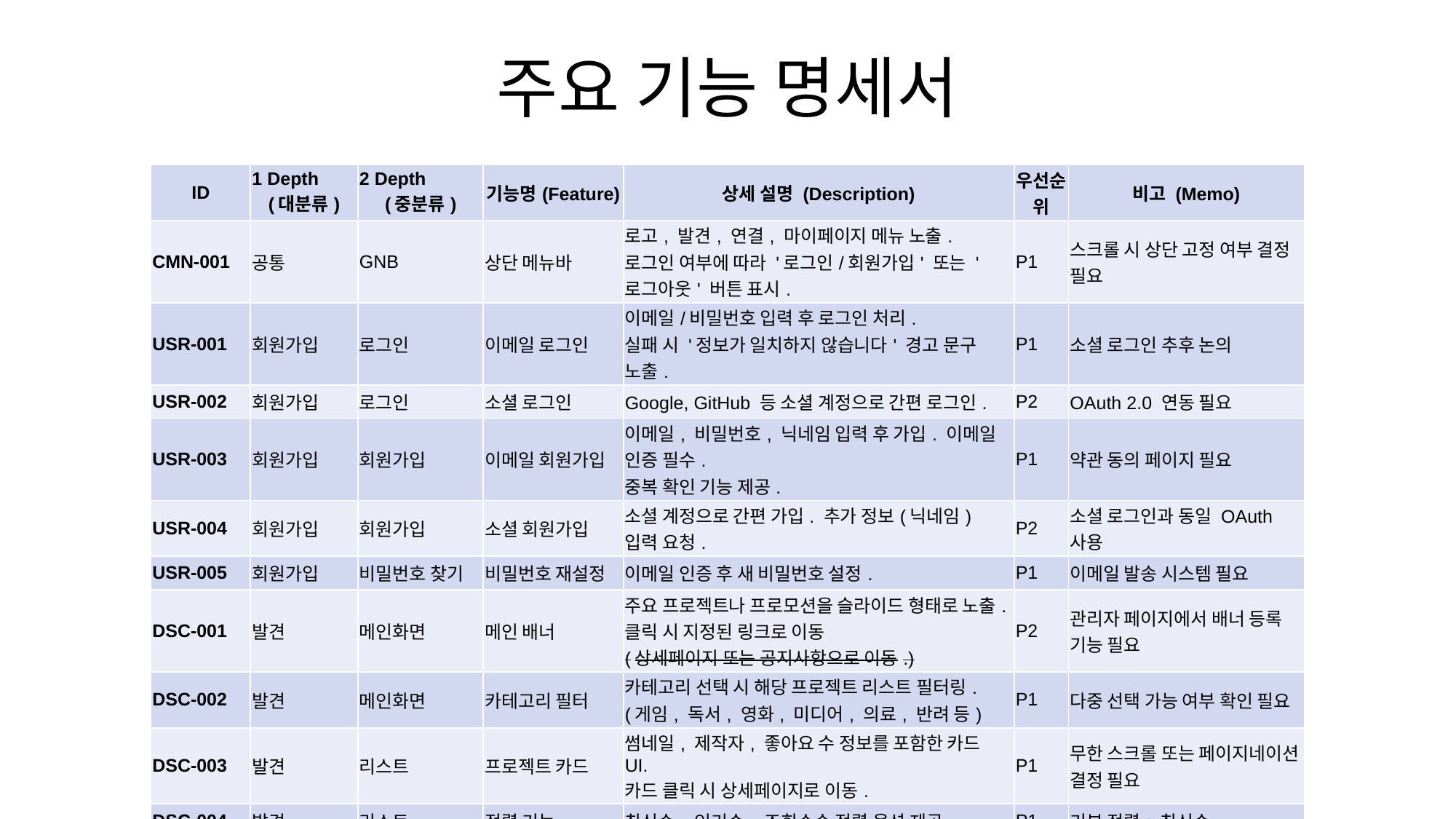

# 주요 기능 명세서
| ID | 1 Depth (대분류) | 2 Depth (중분류) | 기능명(Feature) | 상세 설명 (Description) | 우선순위 | 비고 (Memo) |
| --- | --- | --- | --- | --- | --- | --- |
| CMN-001 | 공통 | GNB | 상단 메뉴바 | 로고, 발견, 연결, 마이페이지 메뉴 노출. 로그인 여부에 따라 '로그인/회원가입' 또는 '로그아웃' 버튼 표시. | P1 | 스크롤 시 상단 고정 여부 결정 필요 |
| USR-001 | 회원가입 | 로그인 | 이메일 로그인 | 이메일/비밀번호 입력 후 로그인 처리. 실패 시 '정보가 일치하지 않습니다' 경고 문구 노출. | P1 | 소셜 로그인 추후 논의 |
| USR-002 | 회원가입 | 로그인 | 소셜 로그인 | Google, GitHub 등 소셜 계정으로 간편 로그인. | P2 | OAuth 2.0 연동 필요 |
| USR-003 | 회원가입 | 회원가입 | 이메일 회원가입 | 이메일, 비밀번호, 닉네임 입력 후 가입. 이메일 인증 필수. 중복 확인 기능 제공. | P1 | 약관 동의 페이지 필요 |
| USR-004 | 회원가입 | 회원가입 | 소셜 회원가입 | 소셜 계정으로 간편 가입. 추가 정보(닉네임) 입력 요청. | P2 | 소셜 로그인과 동일 OAuth 사용 |
| USR-005 | 회원가입 | 비밀번호 찾기 | 비밀번호 재설정 | 이메일 인증 후 새 비밀번호 설정. | P1 | 이메일 발송 시스템 필요 |
| DSC-001 | 발견 | 메인화면 | 메인 배너 | 주요 프로젝트나 프로모션을 슬라이드 형태로 노출. 클릭 시 지정된 링크로 이동 (상세페이지 또는 공지사항으로 이동.) | P2 | 관리자 페이지에서 배너 등록 기능 필요 |
| DSC-002 | 발견 | 메인화면 | 카테고리 필터 | 카테고리 선택 시 해당 프로젝트 리스트 필터링. (게임, 독서, 영화, 미디어, 의료, 반려 등) | P1 | 다중 선택 가능 여부 확인 필요 |
| DSC-003 | 발견 | 리스트 | 프로젝트 카드 | 썸네일, 제작자, 좋아요 수 정보를 포함한 카드 UI. 카드 클릭 시 상세페이지로 이동. | P1 | 무한 스크롤 또는 페이지네이션 결정 필요 |
| DSC-004 | 발견 | 리스트 | 정렬 기능 | 최신순, 인기순, 조회수순 정렬 옵션 제공. | P1 | 기본 정렬: 최신순 |
| DSC-005 | 발견 | 리스트 | 검색 기능 | 키워드 입력 시 제목, 설명, 태그에서 검색. 검색 결과를 리스트로 표시. | P1 | 자동완성 기능 추후 검토 |
| CNT-001 | 연결 | 채용 목록 | 채용 공고 조회 | 채용 공고 리스트 조회. 제목, 회사명, 마감일, 직무 정보 표시. | P2 | 외부 채용 사이트 연동 검토 |
| CNT-002 | 연결 | 채용 목록 | 채용 상세 | 채용 공고 상세 정보 (자격요건, 우대사항, 근무조건). 지원하기 버튼 (외부 링크). | P2 | 지원 추적 기능은 Phase 3 |
| CNT-003 | 연결 | 외주 목록 | 외주 의뢰 조회 | 외주/프리랜서 의뢰 리스트 조회. 프로젝트명, 예산, 마감일 표시. | P2 | 필터링 기능 (예산 범위, 기간) 필요 |
| CNT-004 | 연결 | 외주 목록 | 외주 상세 | 의뢰 상세 정보 (프로젝트 설명, 요구사항, 예산). 제안서 제출 버튼. | P2 | 간단한 메시지 기능 필요 |
| CNT-005 | 연결 | 외주 목록 | 의뢰 등록 | 로그인 사용자가 외주 의뢰 등록 가능. 제목, 설명, 예산, 마감일 입력. | P3 | 관리자 승인 여부 결정 필요 |
| CNT-006 | 연결 | 커뮤니티 | 게시판 | 사용자 커뮤니티 게시판 | P3 | 열람/작성 : 로그인 필요 |
| DTL-001 | 상세페이지 | 프로젝트 정보 | 프로젝트 헤더 | 프로젝트 제목, 제작자 프로필, 카테고리 표시. | P1 | - |
| DTL-002 | 상세페이지 | 프로젝트 정보 | 콘텐츠 영역 | 썸네일, 이미지/동영상, 설명 텍스트, 기술 스택, 외부 링크(GitHub, 데모) 표시. | P1 | 이미지 갤러리 형태 권장 |
| DTL-003 | 상세페이지 | 프로젝트 정보 | 제작자 정보 | 제작자 프로필 이미지, 닉네임, 자기소개. 클릭 시 제작자 페이지로 이동. | P1 | 제작자의 다른 프로젝트 목록도 표시 |
| DTL-004 | 상세페이지 | 인터랙션 | 좋아요 | 좋아요 버튼 클릭 시 좋아요 추가/취소. 좋아요 수 실시간 표시. | P1 | 로그인 필요, 중복 방지 |
| DTL-005 | 상세페이지 | 인터랙션 | 댓글 | 댓글 작성/수정/삭제 기능. 대댓글 기능 제공. 최신순/오래된순 정렬. | P1 | 댓글 신고 기능은 P2 |
| DTL-006 | 상세페이지 | 인터랙션 | 공유하기 | URL 복사, SNS 공유(카카오톡, 페이스북, X(트위터)) 버튼. | P2 | 임베드 코드 제공은 추후 검토 |
| DTL-007 | 상세페이지 | 인터랙션 | 제안하기 | 협업/구매 제안서 작성 폼. 제목, 내용, 연락처 입력. 제작자에게 알림 전송. | P2 | 마이페이지에서 제안 내역 확인 가능 |
| MYP-001 | 마이페이지 | 내 프로젝트 | 프로젝트 관리 | 작성한 프로젝트 목록 조회. 프로젝트 추가/수정/삭제 기능. 공개/비공개 설정. | P1 | 조회수, 좋아요 통계 표시 |
| MYP-002 | 마이페이지 | 위시리스트 | 관심 프로젝트 | 위시리스트에 추가한 프로젝트 목록 조회. 추가/제거 기능. | P1 | 업데이트 알림은 P3 |
| MYP-003 | 마이페이지 | 내가 쓴 댓글 | 댓글 관리 | 작성한 댓글 목록 조회. 수정/삭제 가능. 해당 프로젝트로 이동 링크. | P2 | - |
| MYP-004 | 마이페이지 | 1:1 문의 | 문의 관리 | 문의 등록 및 목록 조회. 답변 상태(대기/완료) 표시. 답변 확인. | P2 | 관리자 답변 시스템 필요 |
| MYP-005 | 마이페이지 | 프로필 설정 | 개인정보 수정 | 프로필 이미지, 닉네임, 자기소개 수정. 소셜 링크(GitHub 등) 추가. | P1 | - |
| MYP-006 | 마이페이지 | 프로필 설정 | 비밀번호 변경 | 현재 비밀번호 확인 후 새 비밀번호 설정. | P1 | 이메일 인증 추가 여부 검토 |
| MYP-007 | 마이페이지 | 프로필 설정 | 회원탈퇴 | 탈퇴 사유 입력 후 계정 삭제. 재가입 제한 정책 안내. | P2 | 데이터 보관 정책 확인 필요 |
| ADM-001 | 관리자 | 회원 관리 | 회원 목록 | 전체 회원 목록 조회. 검색, 필터링 기능. 회원 정보 수정, 활동 정지/삭제. | P3 | 관리자 권한 설정 필요 |
| ADM-002 | 관리자 | 콘텐츠 관리 | 프로젝트 관리 | 전체 프로젝트 목록 조회. 부적절한 콘텐츠 삭제. 메인 배너 관리. | P3 | 신고 시스템과 연동 |
| ADM-003 | 관리자 | 제안 관리 | 제안서 관리 | 제안서 목록 조회 및 승인/거부 처리. | P3 | 승인 알림 기능 필요 |
| ADM-004 | 관리자 | 통계 | 사이트 통계 | 방문자 수, 인기 콘텐츠, 카테고리별 통계 대시보드. | P3 | Google Analytics 연동 검토 |